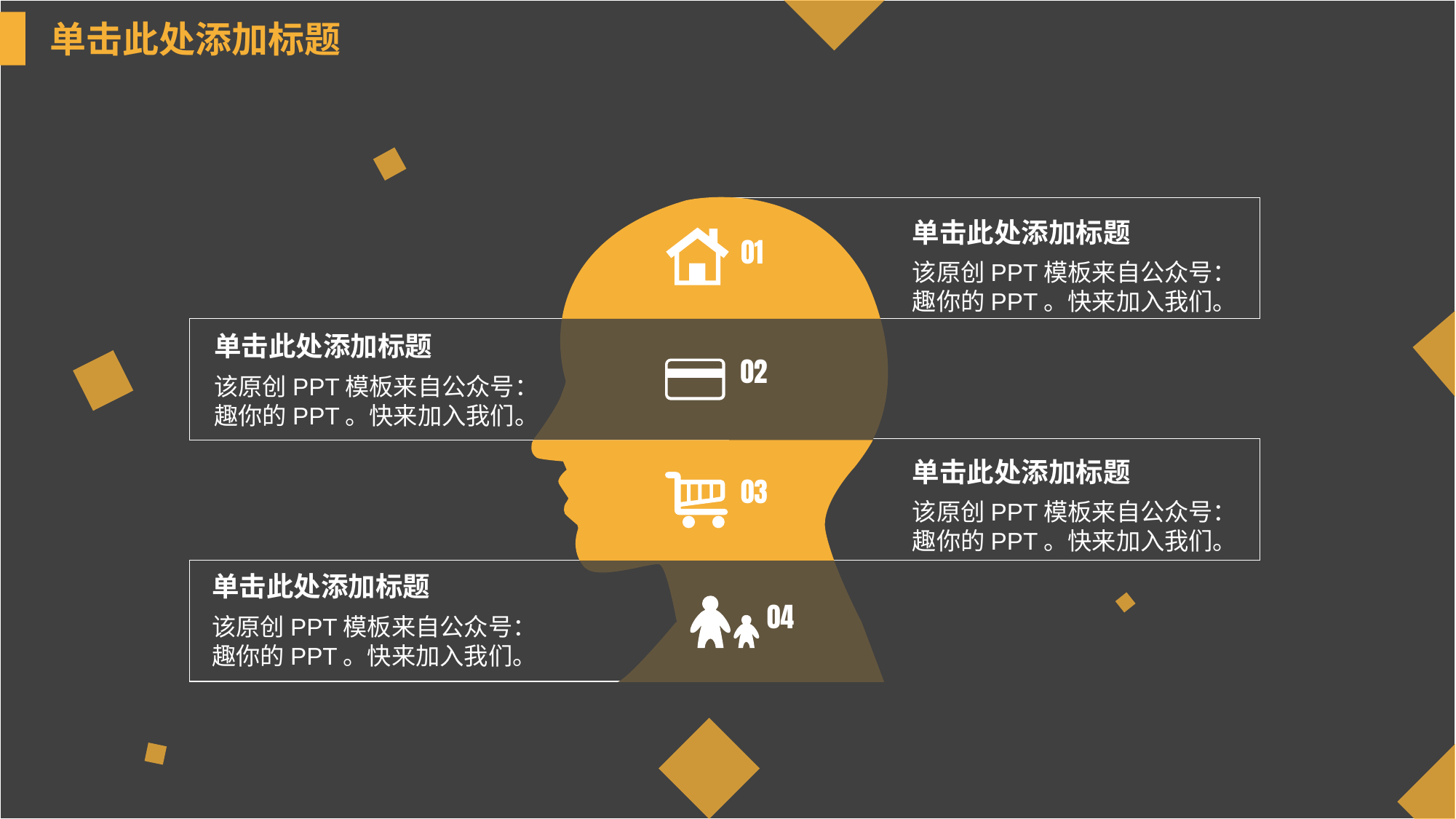

单击此处添加标题

单击此处添加标题

01
该原创PPT模板来自公众号：趣你的PPT。快来加入我们。

单击此处添加标题
02

该原创PPT模板来自公众号：趣你的PPT。快来加入我们。

单击此处添加标题
03

该原创PPT模板来自公众号：趣你的PPT。快来加入我们。

单击此处添加标题

04
该原创PPT模板来自公众号：趣你的PPT。快来加入我们。